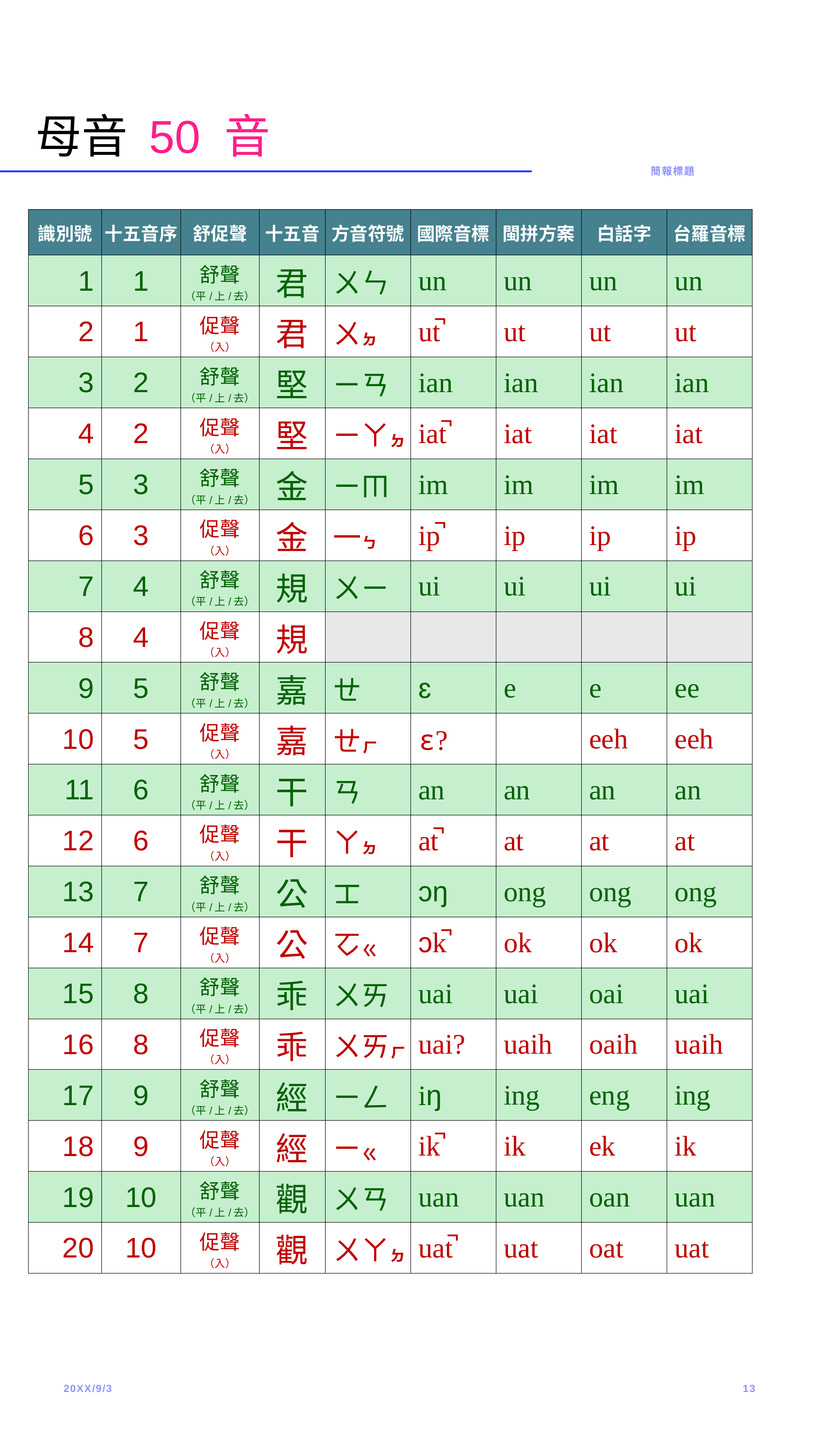

# 母音 50 音
簡報標題
| 識別號 | 十五音序 | 舒促聲 | 十五音 | 方音符號 | 國際音標 | 閩拼方案 | 白話字 | 台羅音標 |
| --- | --- | --- | --- | --- | --- | --- | --- | --- |
| 1 | 1 | 舒聲 （平/上/去） | 君 | ㄨㄣ | un | un | un | un |
| 2 | 1 | 促聲 （入） | 君 | ㄨㆵ | ut̚ | ut | ut | ut |
| 3 | 2 | 舒聲 （平/上/去） | 堅 | ㄧㄢ | ian | ian | ian | ian |
| 4 | 2 | 促聲 （入） | 堅 | ㄧㄚㆵ | iat̚ | iat | iat | iat |
| 5 | 3 | 舒聲 （平/上/去） | 金 | ㄧㆬ | im | im | im | im |
| 6 | 3 | 促聲 （入） | 金 | 一ㆴ | ip̚ | ip | ip | ip |
| 7 | 4 | 舒聲 （平/上/去） | 規 | ㄨㄧ | ui | ui | ui | ui |
| 8 | 4 | 促聲 （入） | 規 |  |  |  |  |  |
| 9 | 5 | 舒聲 （平/上/去） | 嘉 | ㄝ | ɛ | e | e | ee |
| 10 | 5 | 促聲 （入） | 嘉 | ㄝㆷ | ɛ? |  | eeh | eeh |
| 11 | 6 | 舒聲 （平/上/去） | 干 | ㄢ | an | an | an | an |
| 12 | 6 | 促聲 （入） | 干 | ㄚㆵ | at̚ | at | at | at |
| 13 | 7 | 舒聲 （平/上/去） | 公 | ㆲ | ɔŋ | ong | ong | ong |
| 14 | 7 | 促聲 （入） | 公 | ㆦㆻ | ɔk̚ | ok | ok | ok |
| 15 | 8 | 舒聲 （平/上/去） | 乖 | ㄨㄞ | uai | uai | oai | uai |
| 16 | 8 | 促聲 （入） | 乖 | ㄨㄞㆷ | uai? | uaih | oaih | uaih |
| 17 | 9 | 舒聲 （平/上/去） | 經 | ㄧㄥ | iŋ | ing | eng | ing |
| 18 | 9 | 促聲 （入） | 經 | ㄧㆻ | ik̚ | ik | ek | ik |
| 19 | 10 | 舒聲 （平/上/去） | 觀 | ㄨㄢ | uan | uan | oan | uan |
| 20 | 10 | 促聲 （入） | 觀 | ㄨㄚㆵ | uat̚ | uat | oat | uat |
20XX/9/3
13